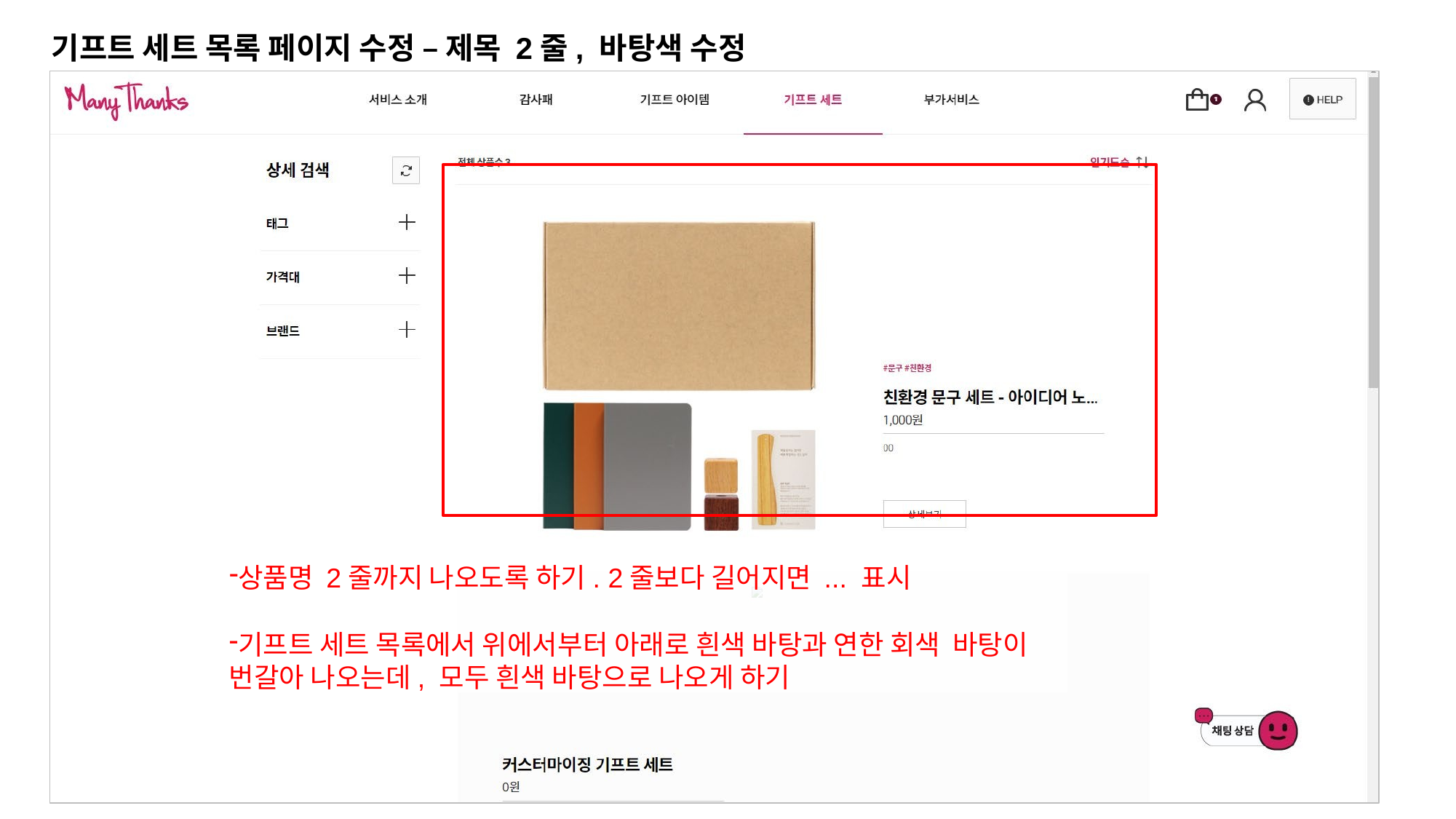

# 기프트 세트 목록 페이지 수정 – 제목 2줄, 바탕색 수정

상품명 2줄까지 나오도록 하기. 2줄보다 길어지면 ... 표시

기프트 세트 목록에서 위에서부터 아래로 흰색 바탕과 연한 회색  바탕이 번갈아 나오는데, 모두 흰색 바탕으로 나오게 하기